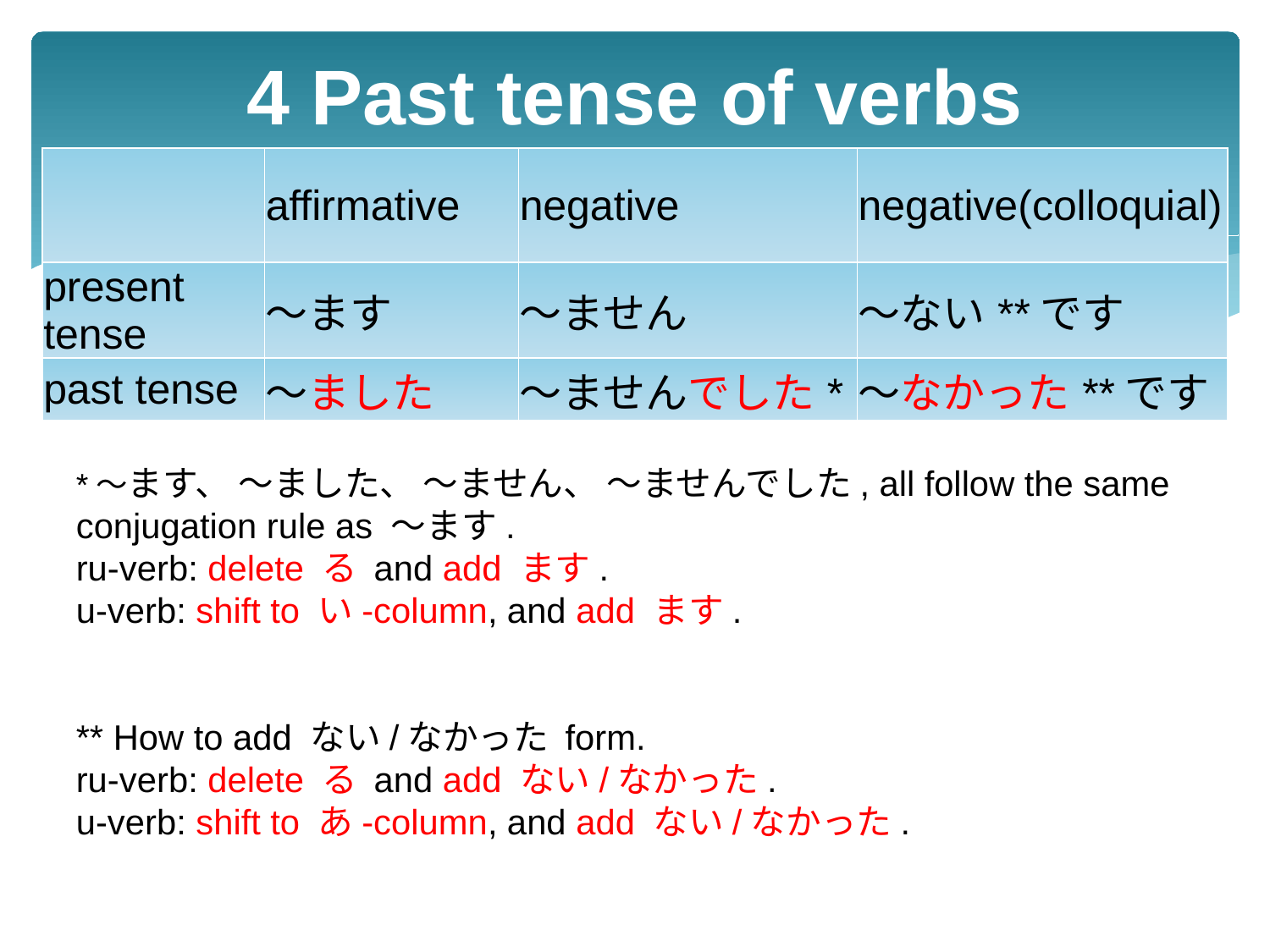

# 4 Past tense of verbs
|  | affirmative | negative | negative(colloquial) |
| --- | --- | --- | --- |
| present tense | ～ます | ～ません | ～ない\*\*です |
| past tense | ～ました | ～ませんでした\* | ～なかった\*\*です |
*～ます、 ～ました、 ～ません、 ～ませんでした, all follow the same conjugation rule as ～ます.
ru-verb: delete る and add ます.
u-verb: shift to い-column, and add ます.
** How to add ない/なかった form.
ru-verb: delete る and add ない/なかった.
u-verb: shift to あ-column, and add ない/なかった.